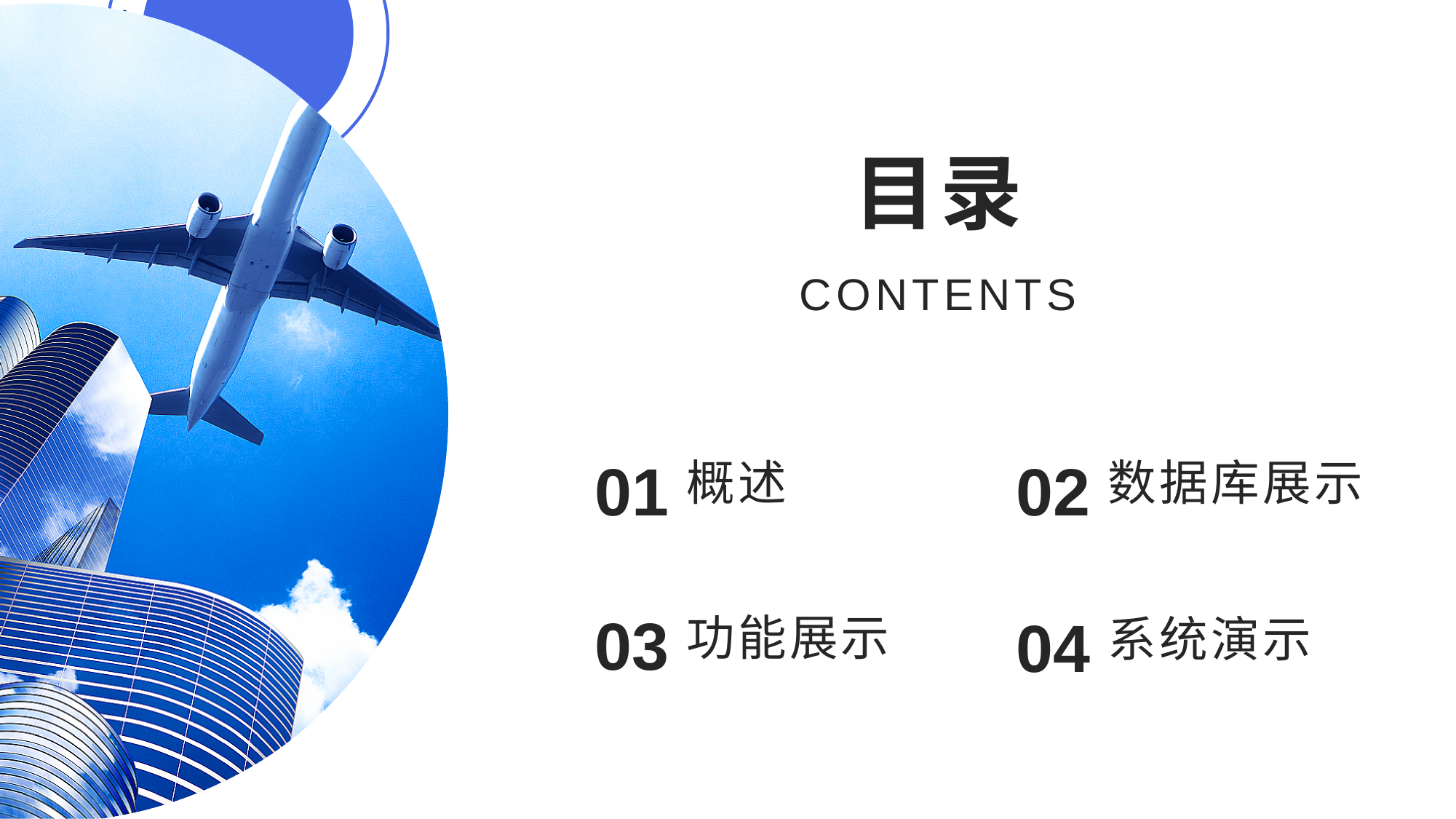

# 目录
CONTENTS
01
02
概述
数据库展示
03
功能展示
04
系统演示